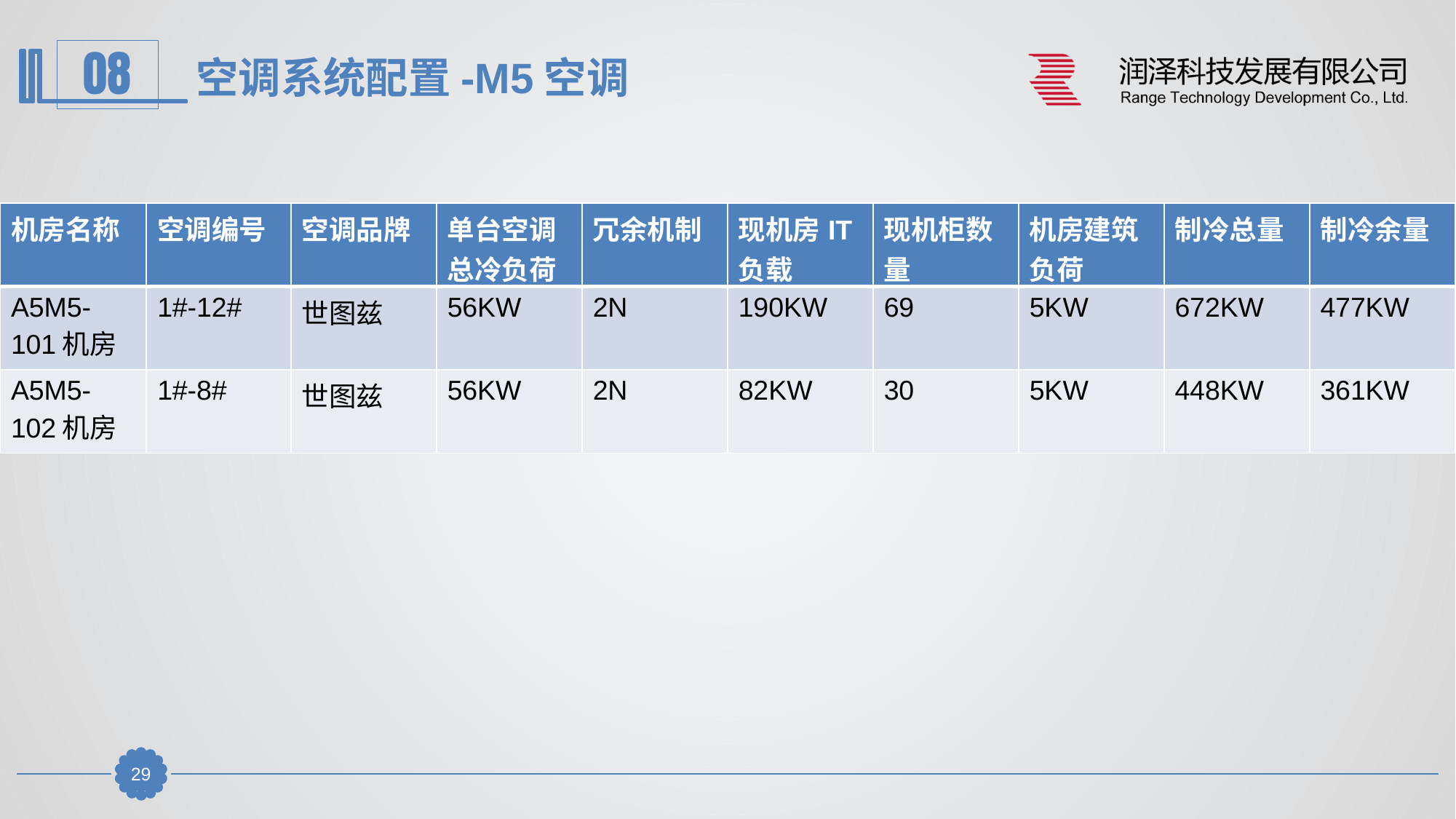

空调系统配置-M5空调
| 机房名称 | 空调编号 | 空调品牌 | 单台空调总冷负荷 | 冗余机制 | 现机房IT负载 | 现机柜数量 | 机房建筑负荷 | 制冷总量 | 制冷余量 |
| --- | --- | --- | --- | --- | --- | --- | --- | --- | --- |
| A5M5-101机房 | 1#-12# | 世图兹 | 56KW | 2N | 190KW | 69 | 5KW | 672KW | 477KW |
| A5M5-102机房 | 1#-8# | 世图兹 | 56KW | 2N | 82KW | 30 | 5KW | 448KW | 361KW |
29